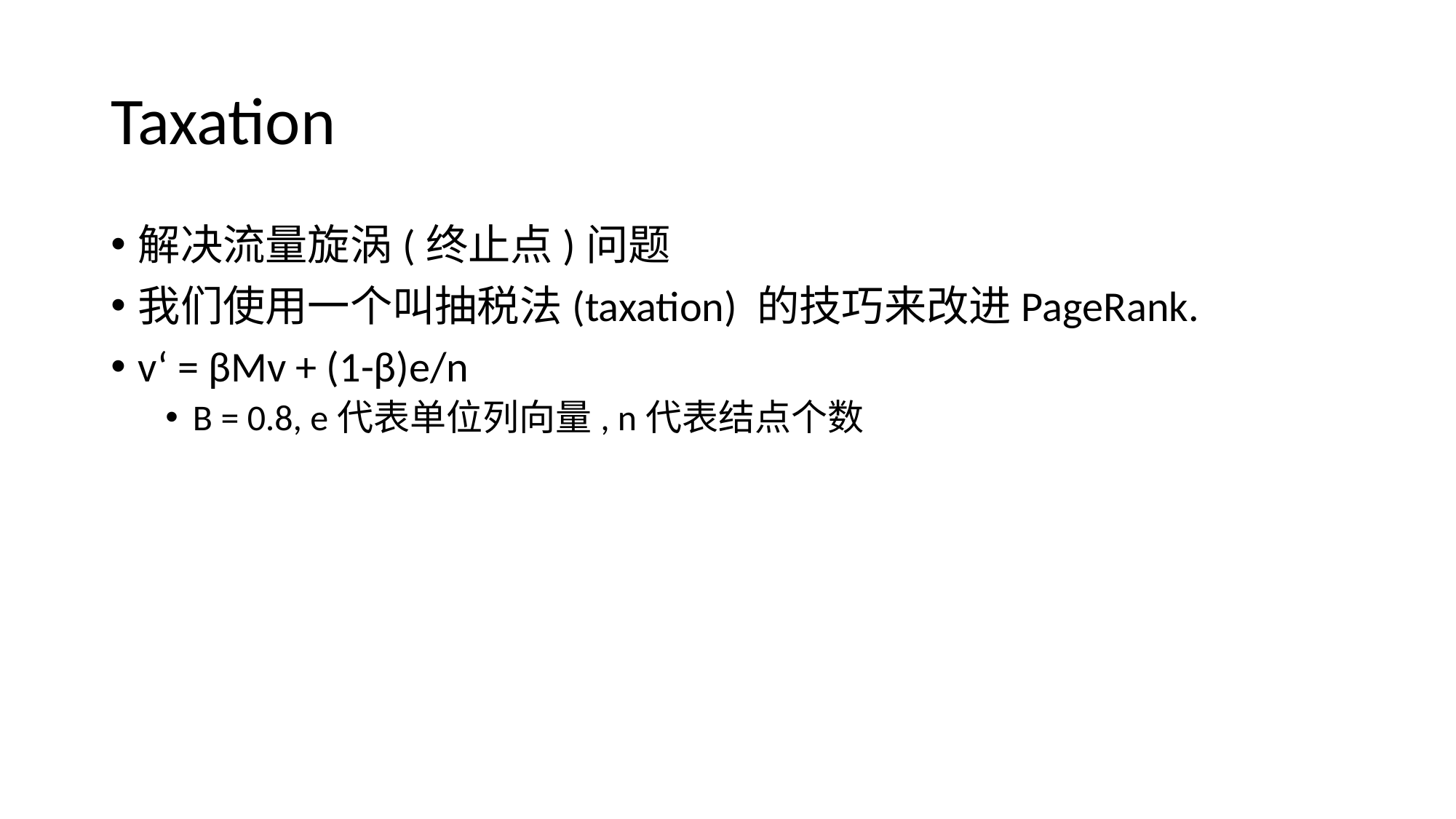

# Taxation
解决流量旋涡(终止点)问题
我们使用一个叫抽税法(taxation) 的技巧来改进PageRank.
v‘ = βMv + (1-β)e/n
Β = 0.8, e代表单位列向量, n代表结点个数